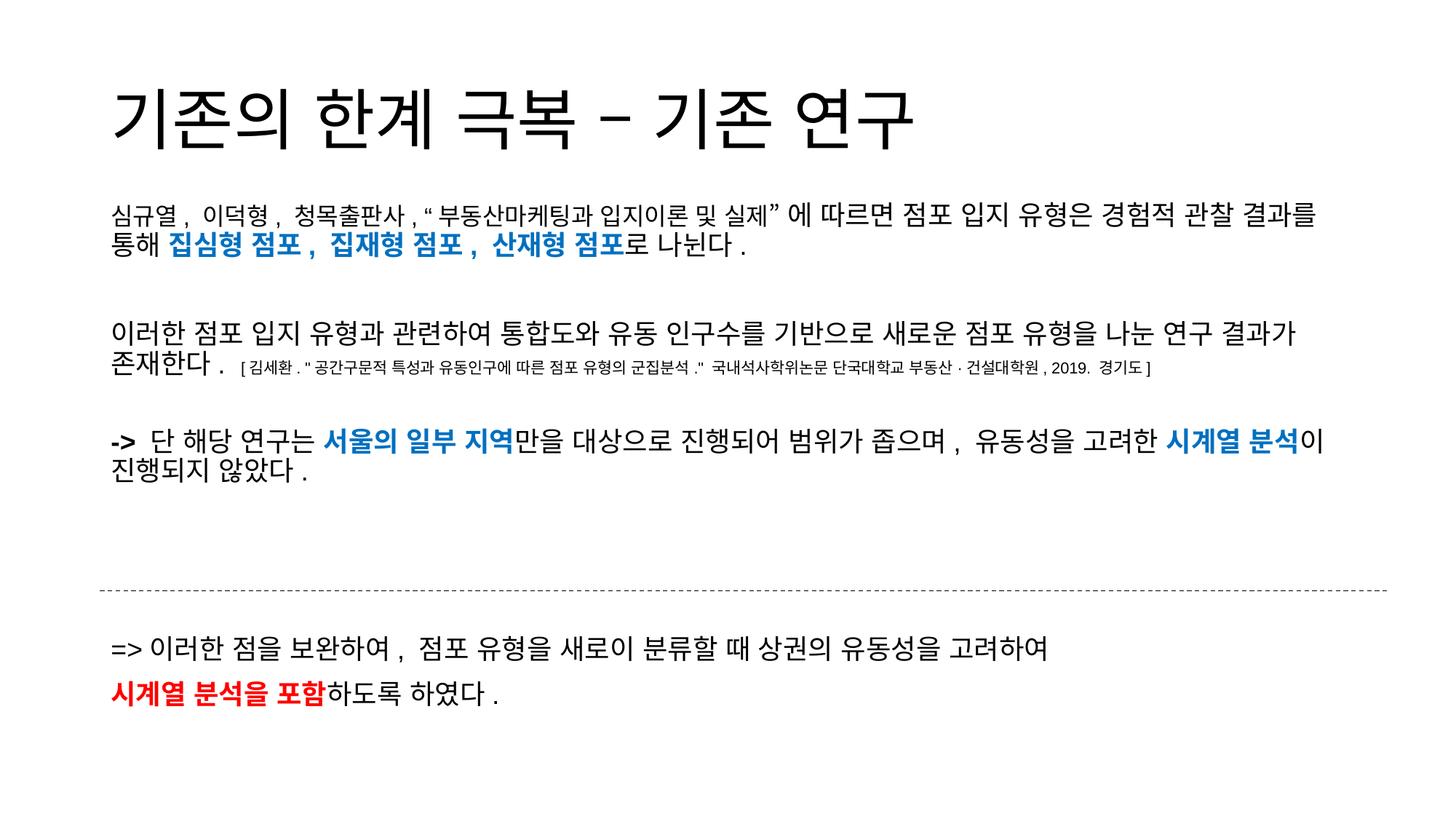

# 기존의 한계 극복 – 기존 연구
심규열, 이덕형, 청목출판사, “부동산마케팅과 입지이론 및 실제” 에 따르면 점포 입지 유형은 경험적 관찰 결과를 통해 집심형 점포, 집재형 점포, 산재형 점포로 나뉜다.

이러한 점포 입지 유형과 관련하여 통합도와 유동 인구수를 기반으로 새로운 점포 유형을 나눈 연구 결과가 존재한다.  [김세환. "공간구문적 특성과 유동인구에 따른 점포 유형의 군집분석." 국내석사학위논문 단국대학교 부동산·건설대학원, 2019. 경기도]

-> 단 해당 연구는 서울의 일부 지역만을 대상으로 진행되어 범위가 좁으며, 유동성을 고려한 시계열 분석이 진행되지 않았다.

=>이러한 점을 보완하여, 점포 유형을 새로이 분류할 때 상권의 유동성을 고려하여
시계열 분석을 포함하도록 하였다.